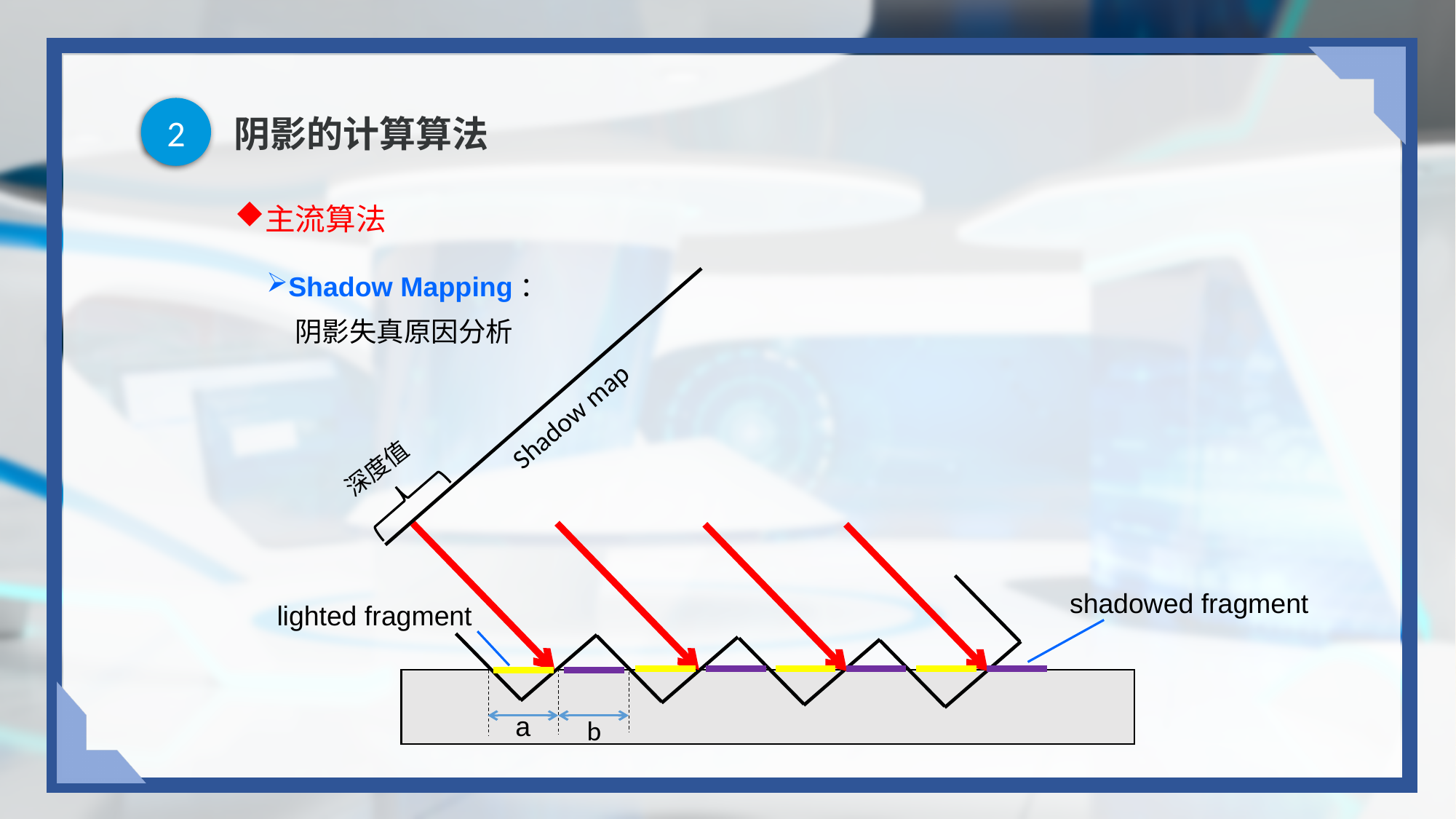

2
# 阴影的计算算法
主流算法
Shadow Mapping：
阴影失真原因分析
Shadow map
深度值

shadowed fragment
lighted fragment

a
b